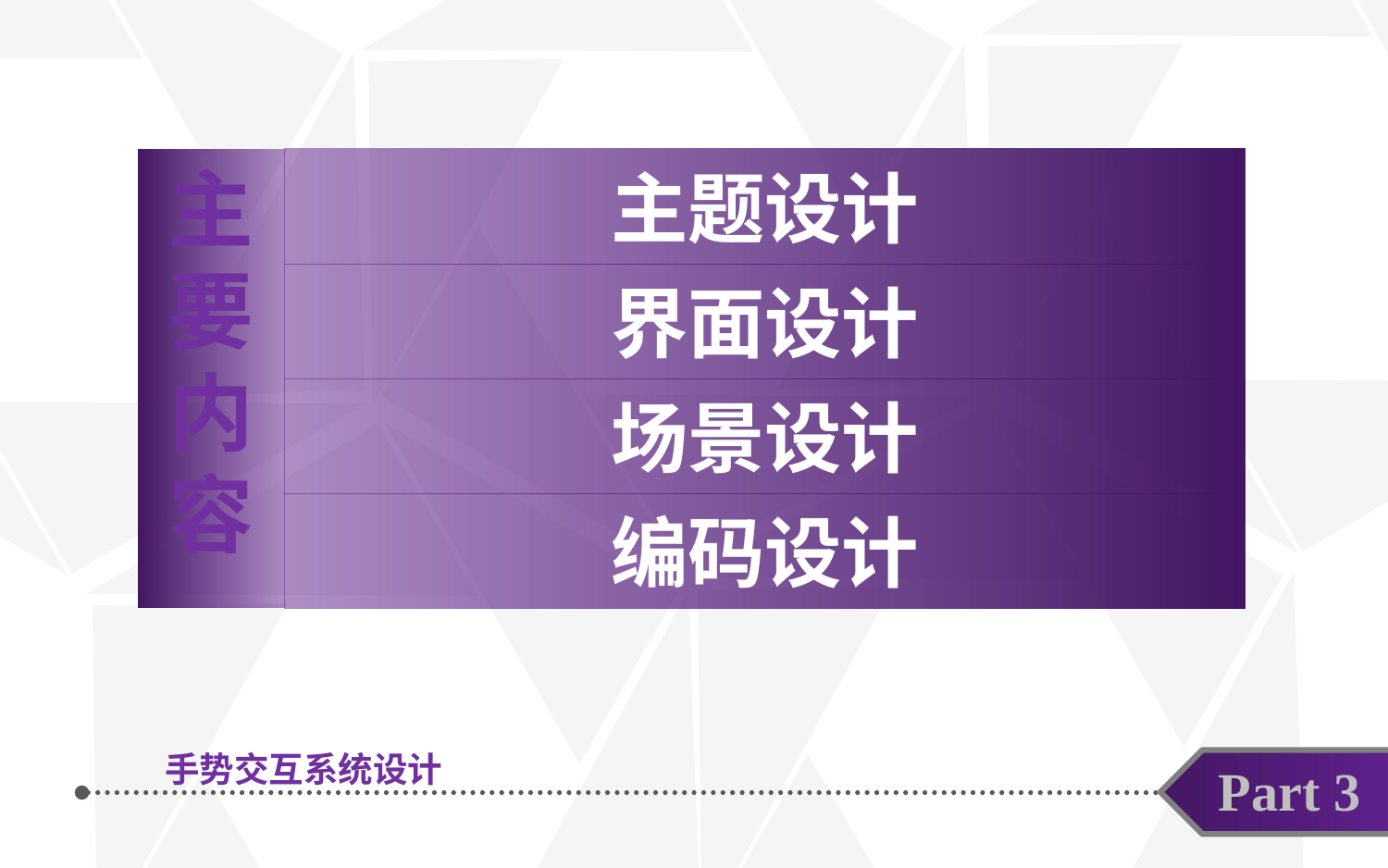

主题设计
主要内容
界面设计
场景设计
编码设计
手势交互系统设计
Part 3